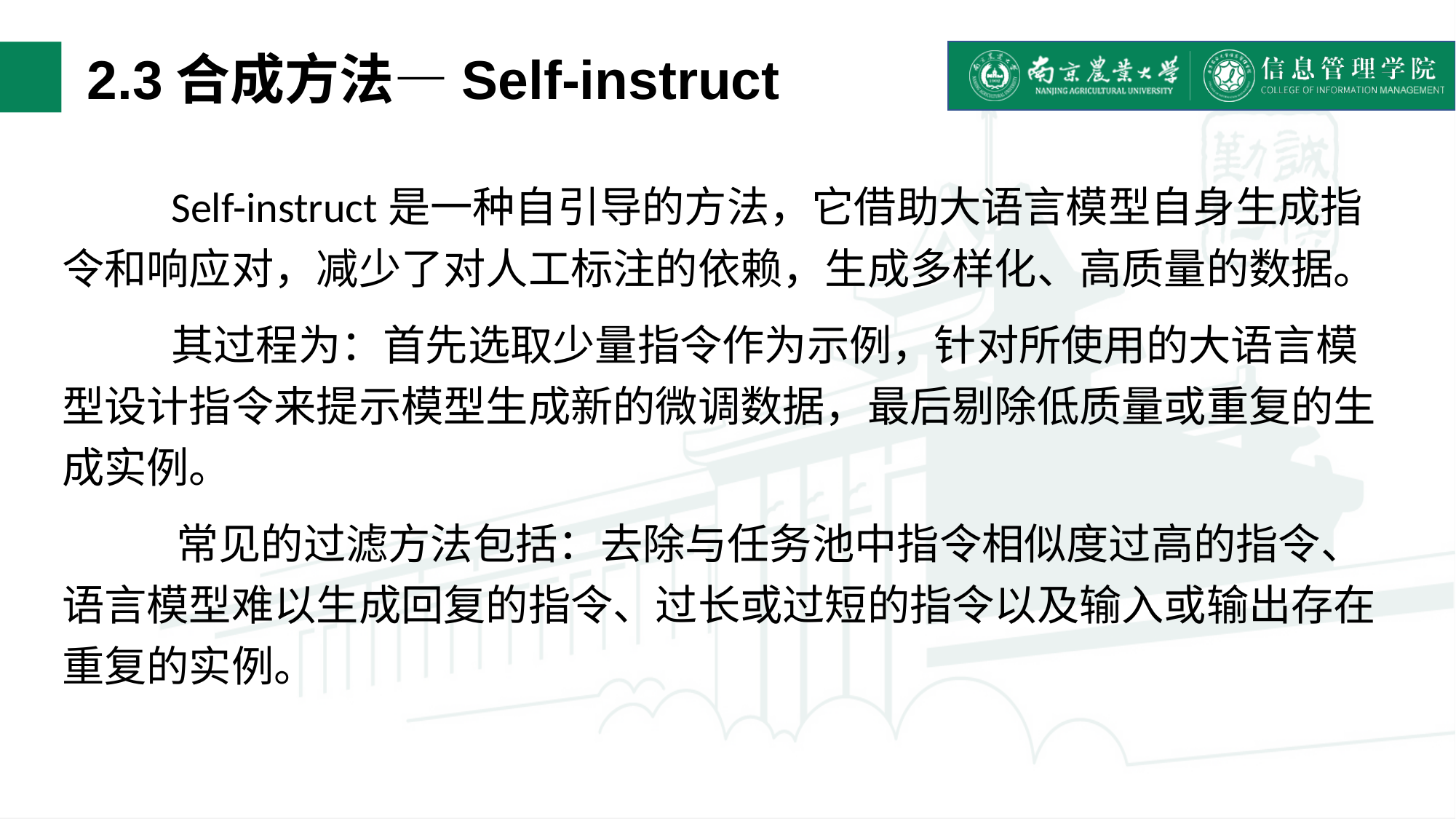

# 2.3合成方法—Self-instruct

	Self-instruct是一种自引导的方法，它借助大语言模型自身生成指令和响应对，减少了对人工标注的依赖，生成多样化、高质量的数据。
	其过程为：首先选取少量指令作为示例，针对所使用的大语言模型设计指令来提示模型生成新的微调数据，最后剔除低质量或重复的生成实例。
           常见的过滤方法包括：去除与任务池中指令相似度过高的指令、语言模型难以生成回复的指令、过长或过短的指令以及输入或输出存在重复的实例。